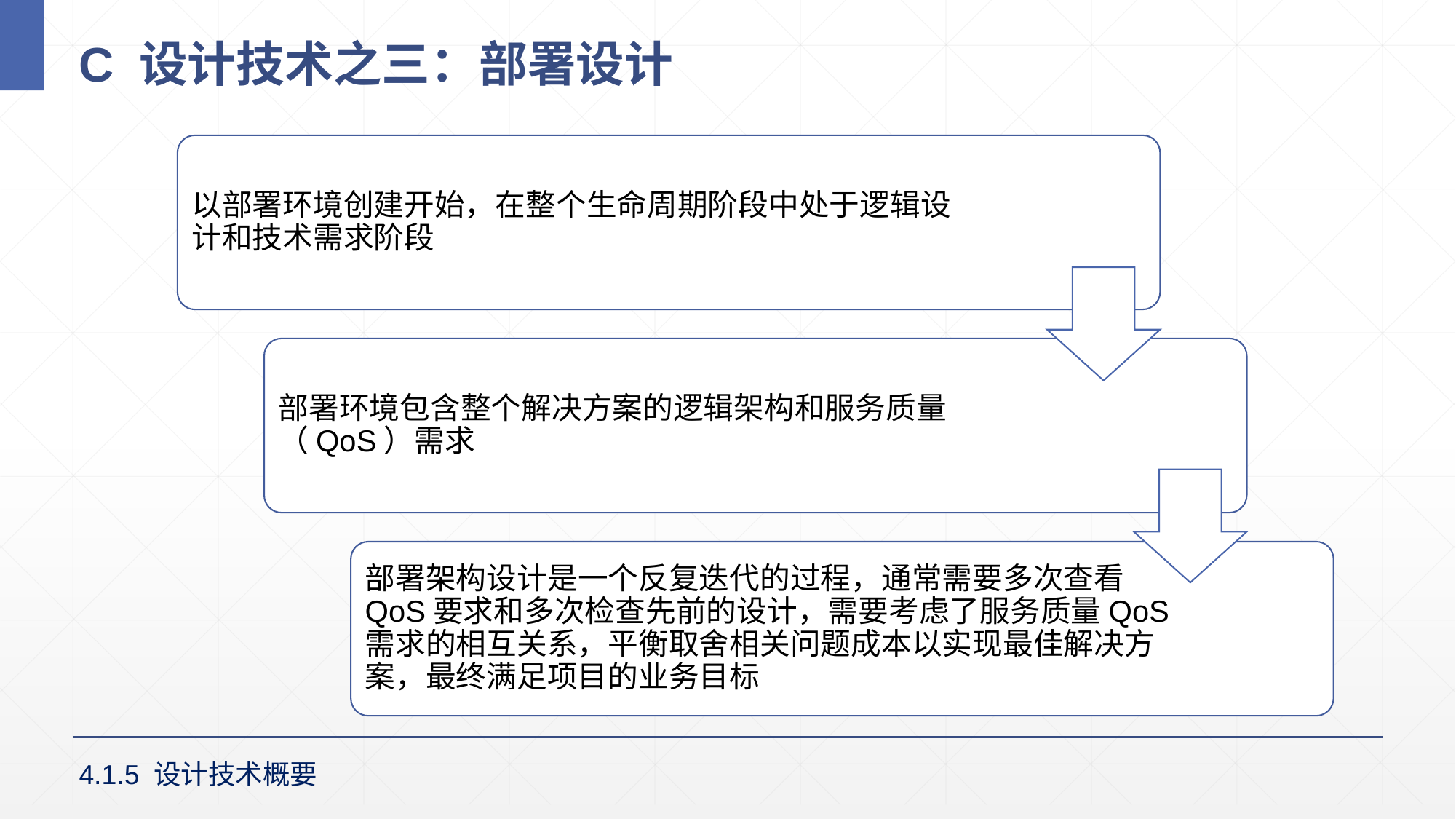

# C 设计技术之三：部署设计
以部署环境创建开始，在整个生命周期阶段中处于逻辑设计和技术需求阶段

部署环境包含整个解决方案的逻辑架构和服务质量（QoS）需求

部署架构设计是一个反复迭代的过程，通常需要多次查看QoS要求和多次检查先前的设计，需要考虑了服务质量QoS需求的相互关系，平衡取舍相关问题成本以实现最佳解决方案，最终满足项目的业务目标
4.1.5 设计技术概要